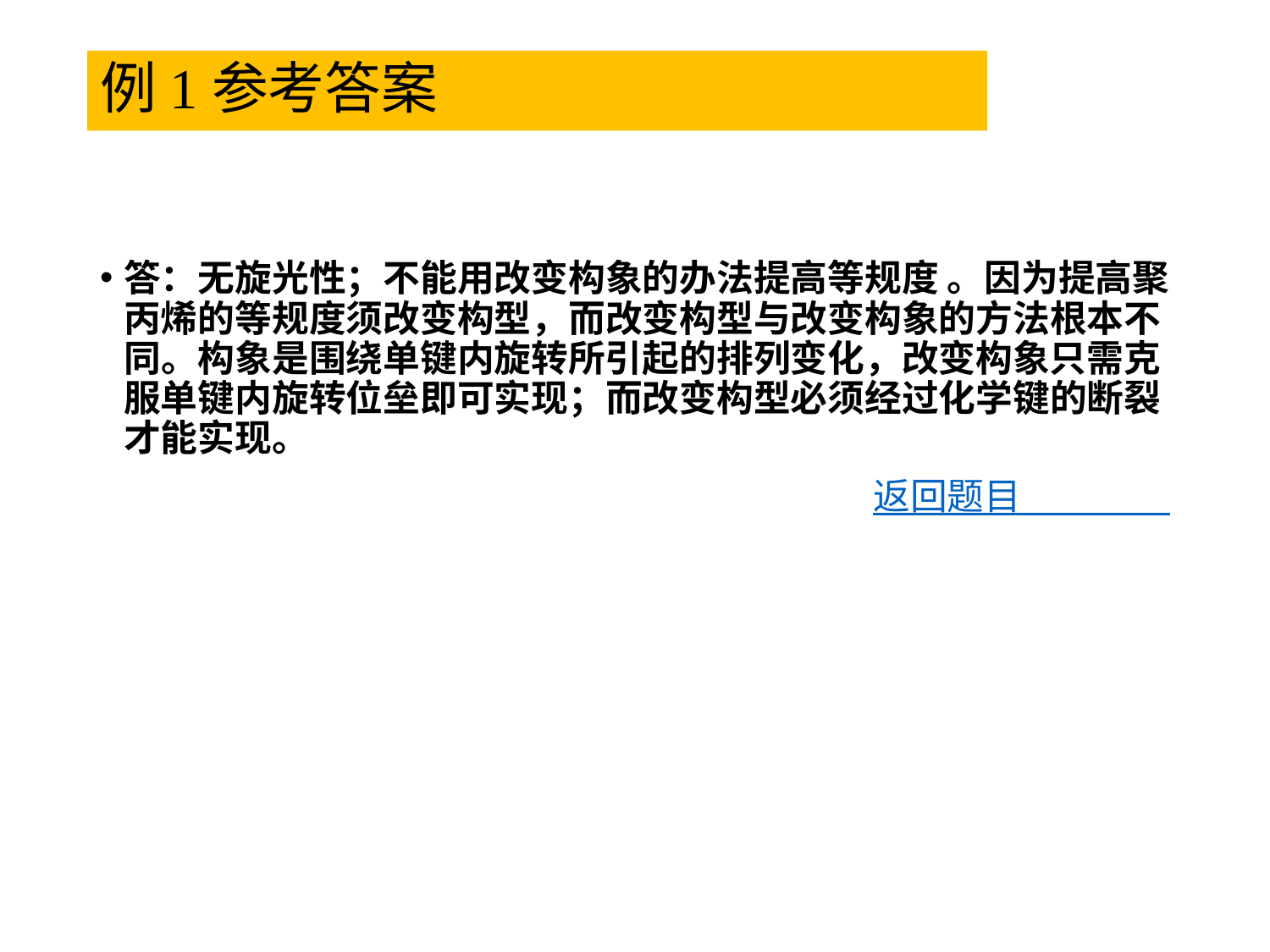

# 例1参考答案
答：无旋光性；不能用改变构象的办法提高等规度 。因为提高聚丙烯的等规度须改变构型，而改变构型与改变构象的方法根本不同。构象是围绕单键内旋转所引起的排列变化，改变构象只需克服单键内旋转位垒即可实现；而改变构型必须经过化学键的断裂才能实现。
                                                                  返回题目